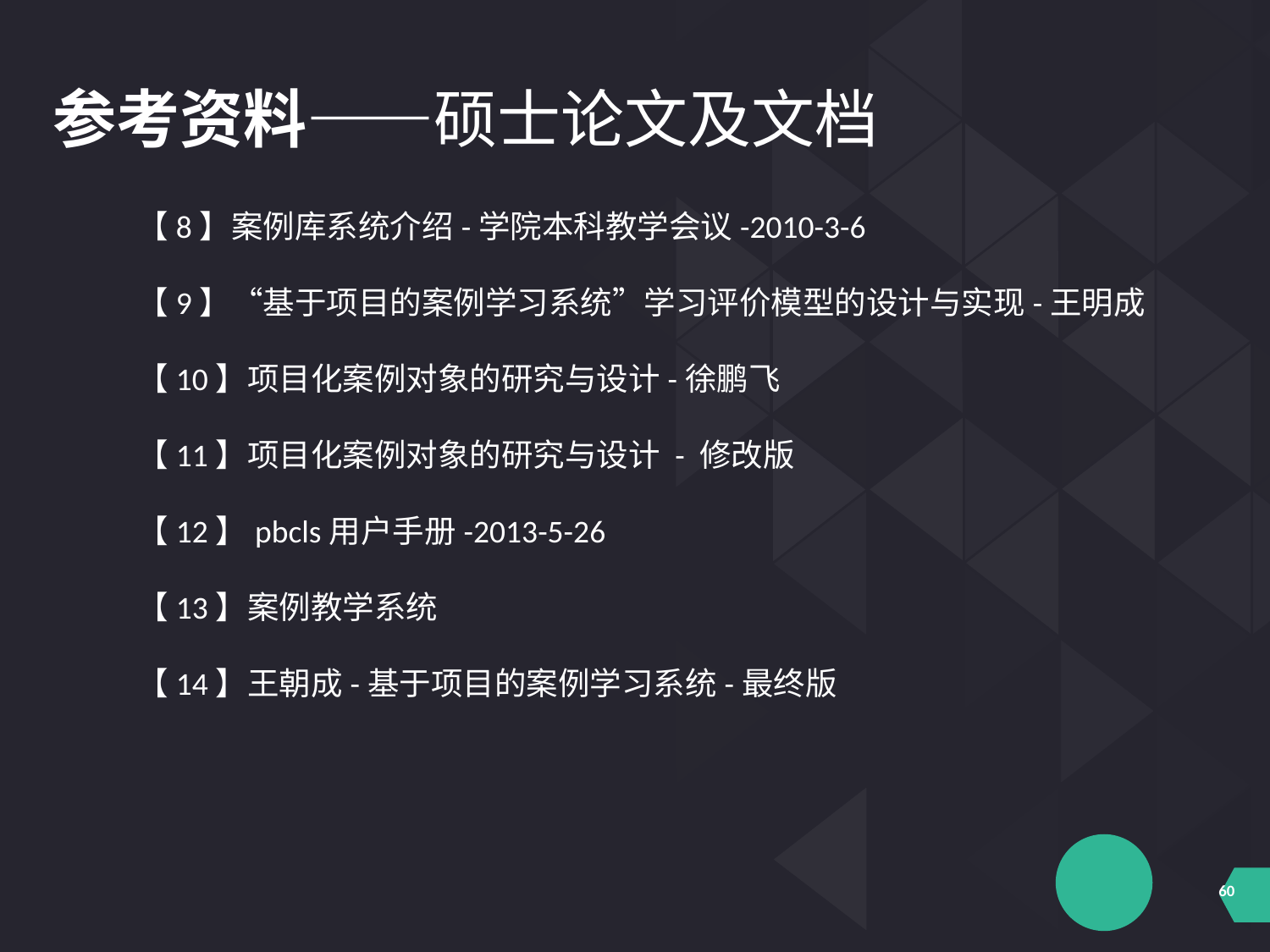

参考资料——硕士论文及文档

【8】案例库系统介绍-学院本科教学会议-2010-3-6

【9】“基于项目的案例学习系统”学习评价模型的设计与实现-王明成

【10】项目化案例对象的研究与设计-徐鹏飞

【11】项目化案例对象的研究与设计 - 修改版

【12】pbcls用户手册-2013-5-26

【13】案例教学系统

【14】王朝成-基于项目的案例学习系统-最终版